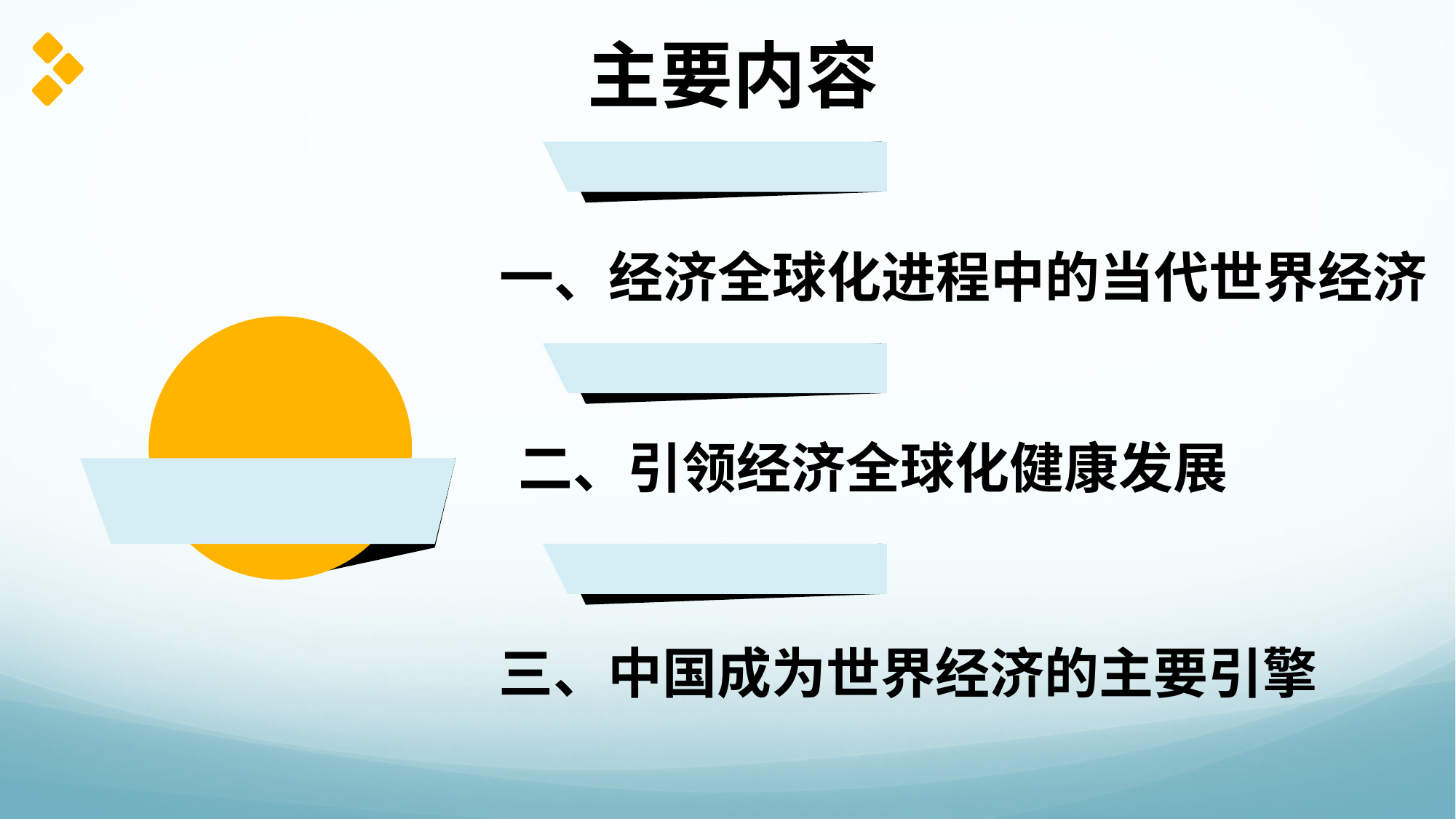

# 主要内容

一、经济全球化进程中的当代世界经济

二、引领经济全球化健康发展

三、中国成为世界经济的主要引擎